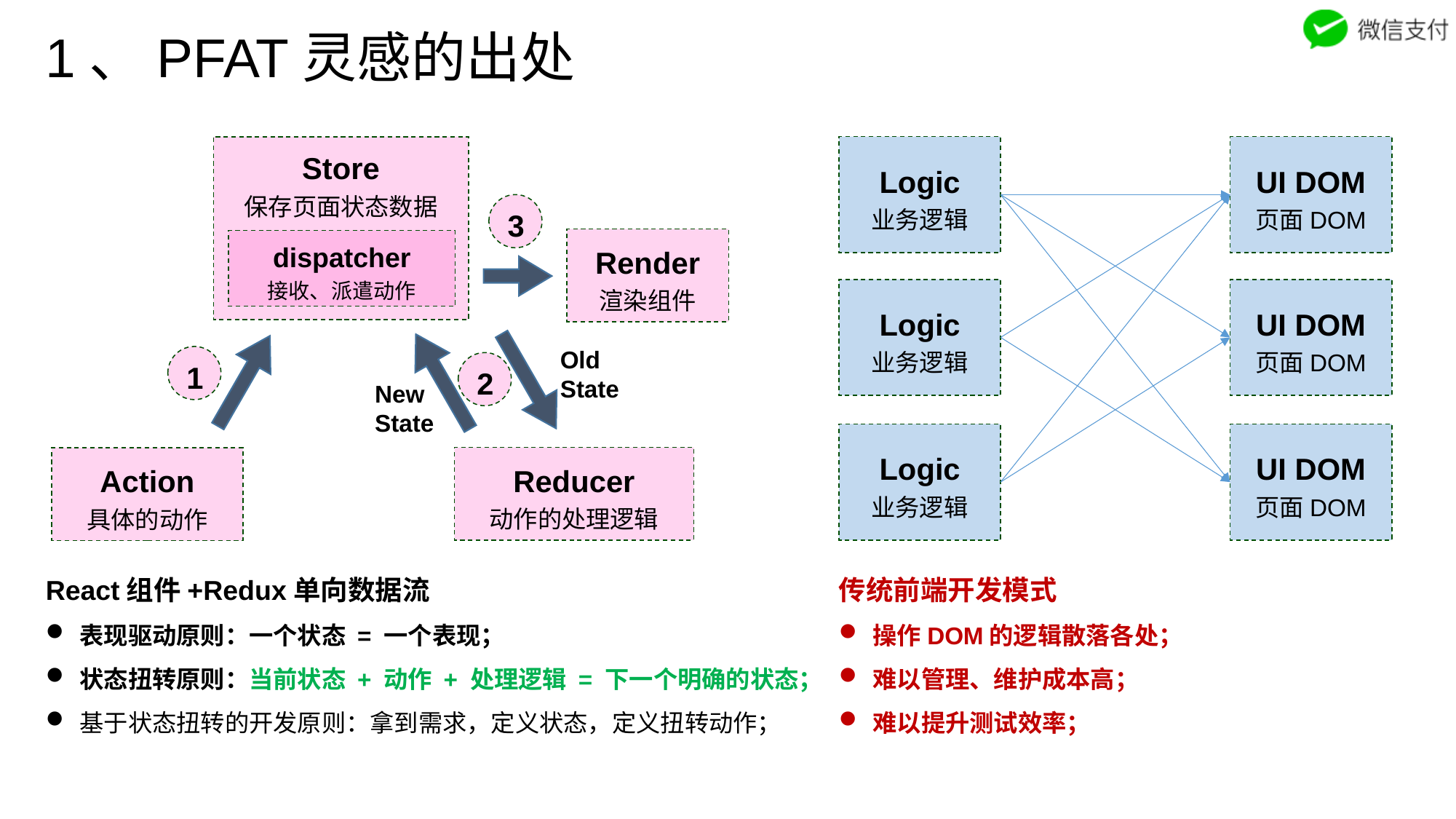

1、PFAT灵感的出处
Store
保存页面状态数据
3
Render
渲染组件
dispatcher
接收、派遣动作

Old
State
1
2

New
State
Reducer
动作的处理逻辑
Action
具体的动作
React组件+Redux单向数据流
表现驱动原则：一个状态 = 一个表现；
状态扭转原则：当前状态 + 动作 + 处理逻辑 = 下一个明确的状态；
基于状态扭转的开发原则：拿到需求，定义状态，定义扭转动作；
UI DOM
页面DOM
Logic
业务逻辑
UI DOM
页面DOM
Logic
业务逻辑
UI DOM
页面DOM
Logic
业务逻辑
传统前端开发模式
操作DOM的逻辑散落各处；
难以管理、维护成本高；
难以提升测试效率；